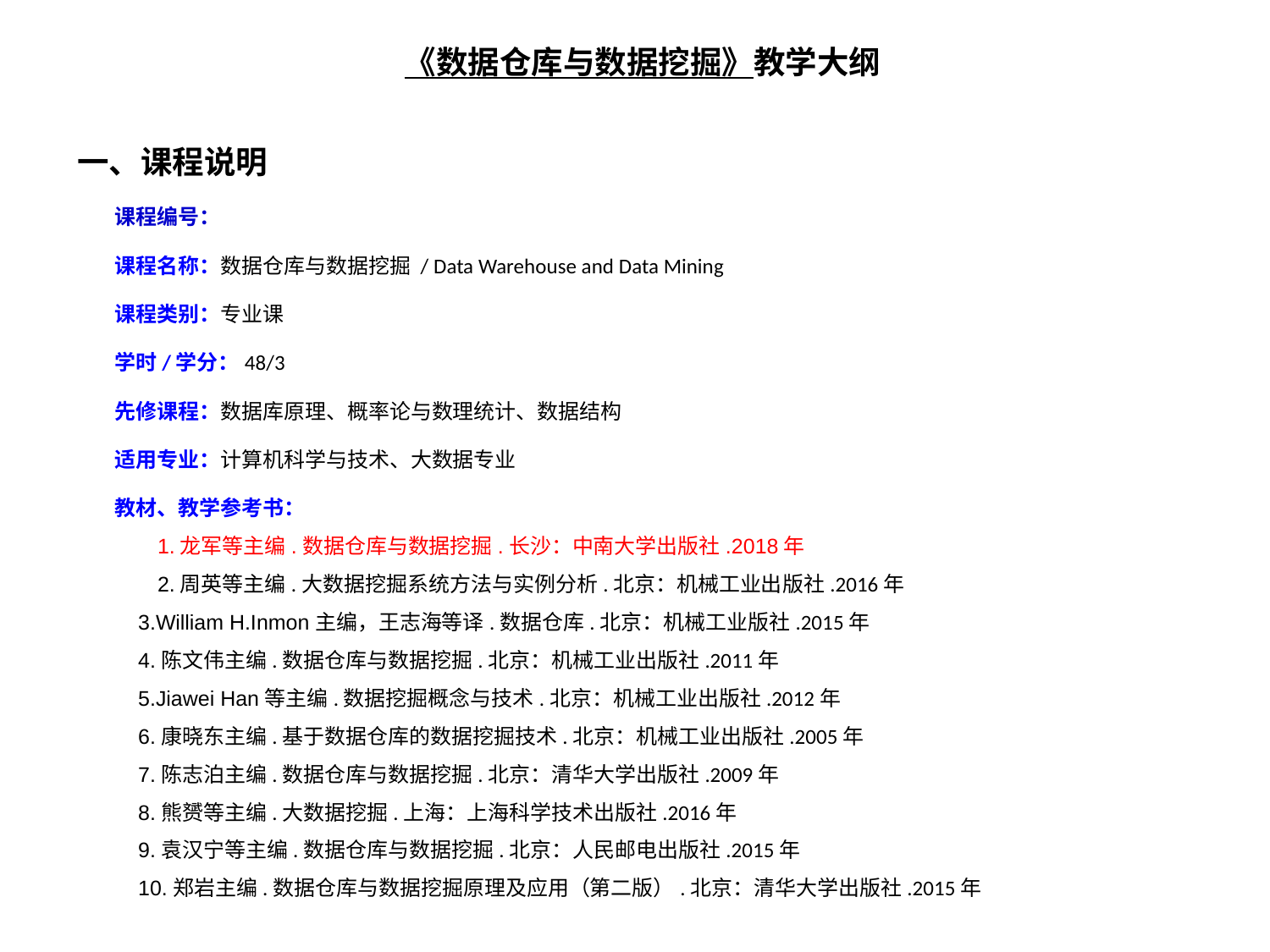

《数据仓库与数据挖掘》教学大纲
一、课程说明
课程编号：
课程名称：数据仓库与数据挖掘 / Data Warehouse and Data Mining
课程类别：专业课
学时/学分：48/3
先修课程：数据库原理、概率论与数理统计、数据结构
适用专业：计算机科学与技术、大数据专业
教材、教学参考书：
 1.龙军等主编.数据仓库与数据挖掘.长沙：中南大学出版社.2018年
 2.周英等主编.大数据挖掘系统方法与实例分析.北京：机械工业出版社.2016年
    3.William H.Inmon主编，王志海等译.数据仓库.北京：机械工业版社.2015年
    4.陈文伟主编.数据仓库与数据挖掘.北京：机械工业出版社.2011年
    5.Jiawei Han等主编.数据挖掘概念与技术.北京：机械工业出版社.2012年
    6.康晓东主编.基于数据仓库的数据挖掘技术.北京：机械工业出版社.2005年
    7.陈志泊主编.数据仓库与数据挖掘.北京：清华大学出版社.2009年
    8.熊赟等主编.大数据挖掘.上海：上海科学技术出版社.2016年
    9.袁汉宁等主编.数据仓库与数据挖掘.北京：人民邮电出版社.2015年
    10.郑岩主编.数据仓库与数据挖掘原理及应用（第二版）.北京：清华大学出版社.2015年